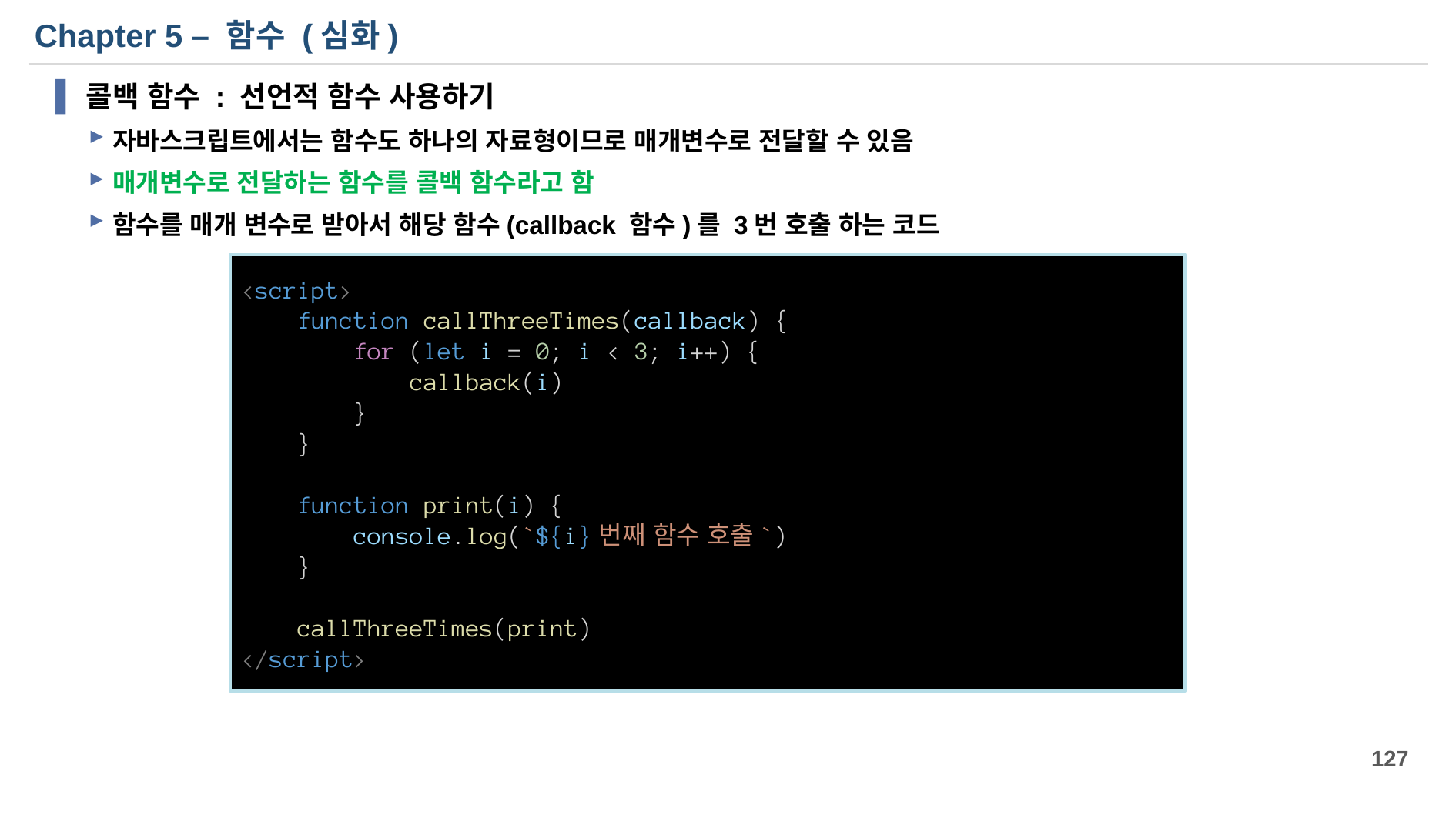

# Chapter 5 – 함수 (심화)
콜백 함수 : 선언적 함수 사용하기
자바스크립트에서는 함수도 하나의 자료형이므로 매개변수로 전달할 수 있음
매개변수로 전달하는 함수를 콜백 함수라고 함
함수를 매개 변수로 받아서 해당 함수(callback 함수)를 3번 호출 하는 코드

<script>
    function callThreeTimes(callback) {
        for (let i = 0; i < 3; i++) {
            callback(i)
        }
    }
    function print(i) {
        console.log(`${i}번째 함수 호출`)
    }
    callThreeTimes(print)
</script>
127